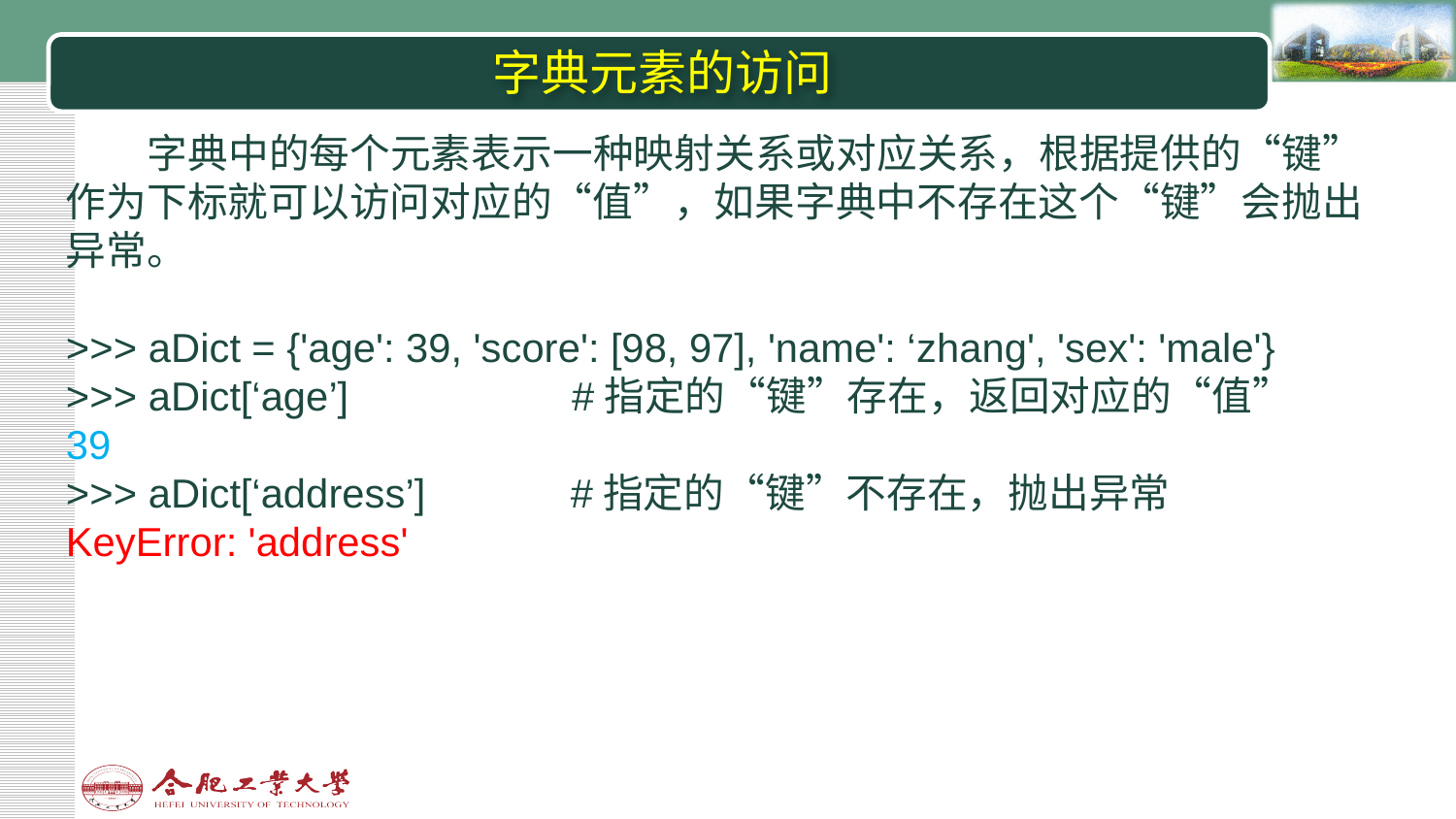

# 字典元素的访问
        字典中的每个元素表示一种映射关系或对应关系，根据提供的“键”作为下标就可以访问对应的“值”，如果字典中不存在这个“键”会抛出异常。

>>> aDict = {'age': 39, 'score': [98, 97], 'name': ‘zhang', 'sex': 'male'}
>>> aDict[‘age’]                    #指定的“键”存在，返回对应的“值”
39
>>> aDict[‘address’]             #指定的“键”不存在，抛出异常
KeyError: 'address'